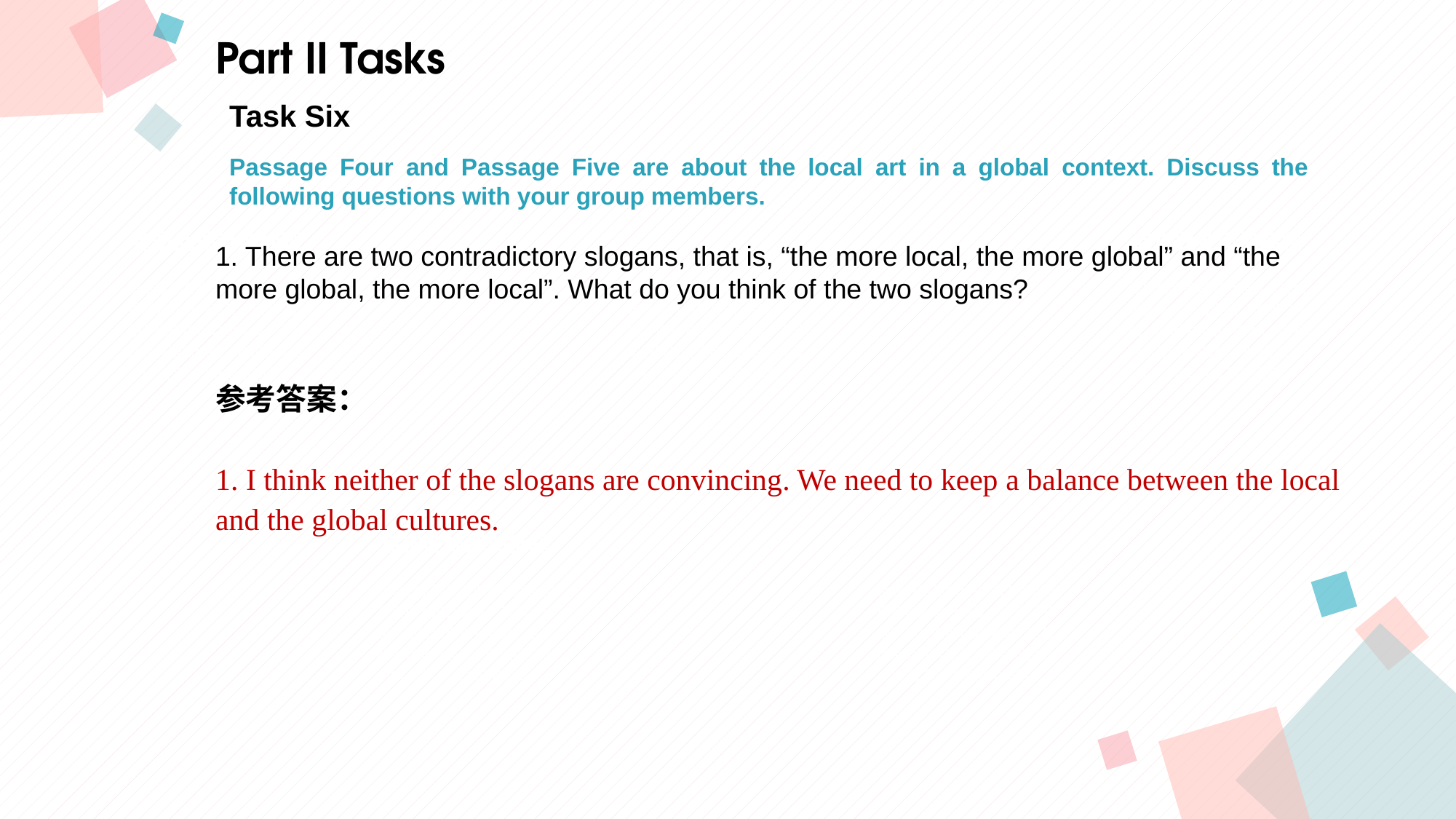

Part II Tasks
Task Six

Passage Four and Passage Five are about the local art in a global context. Discuss the following questions with your group members.
点击此处添加标题
点击此处添加标题
1. There are two contradictory slogans, that is, “the more local, the more global” and “the more global, the more local”. What do you think of the two slogans?
标题数字等都可以通过点击和重新输入进行更改，顶部“开始”面板中可以对字体、字号、颜色等进行修改。建议正文8-14号字，1.3倍字间距。
标题数字等都可以通过点击和重新输入进行更改，顶部“开始”面板中可以对字体、字号、颜色等进行修改。建议正文8-14号字，1.3倍字间距。
标题数字等都可以通过点击和重新输入进行更改，顶部“开始”面板中可以对字体、字号、颜色等进行修改。建议正文8-14号字，1.3倍字间距。
参考答案：

1. I think neither of the slogans are convincing. We need to keep a balance between the local
and the global cultures.
点击此处添加标题
标题数字等都可以通过点击和重新输入进行更改，顶部“开始”面板中可以对字体、字号、颜色等进行修改。建议正文8-14号字，1.3倍字间距。
标题数字等都可以通过点击和重新输入进行更改，顶部“开始”面板中可以对字体、字号、颜色等进行修改。建议正文8-14号字，1.3倍字间距。